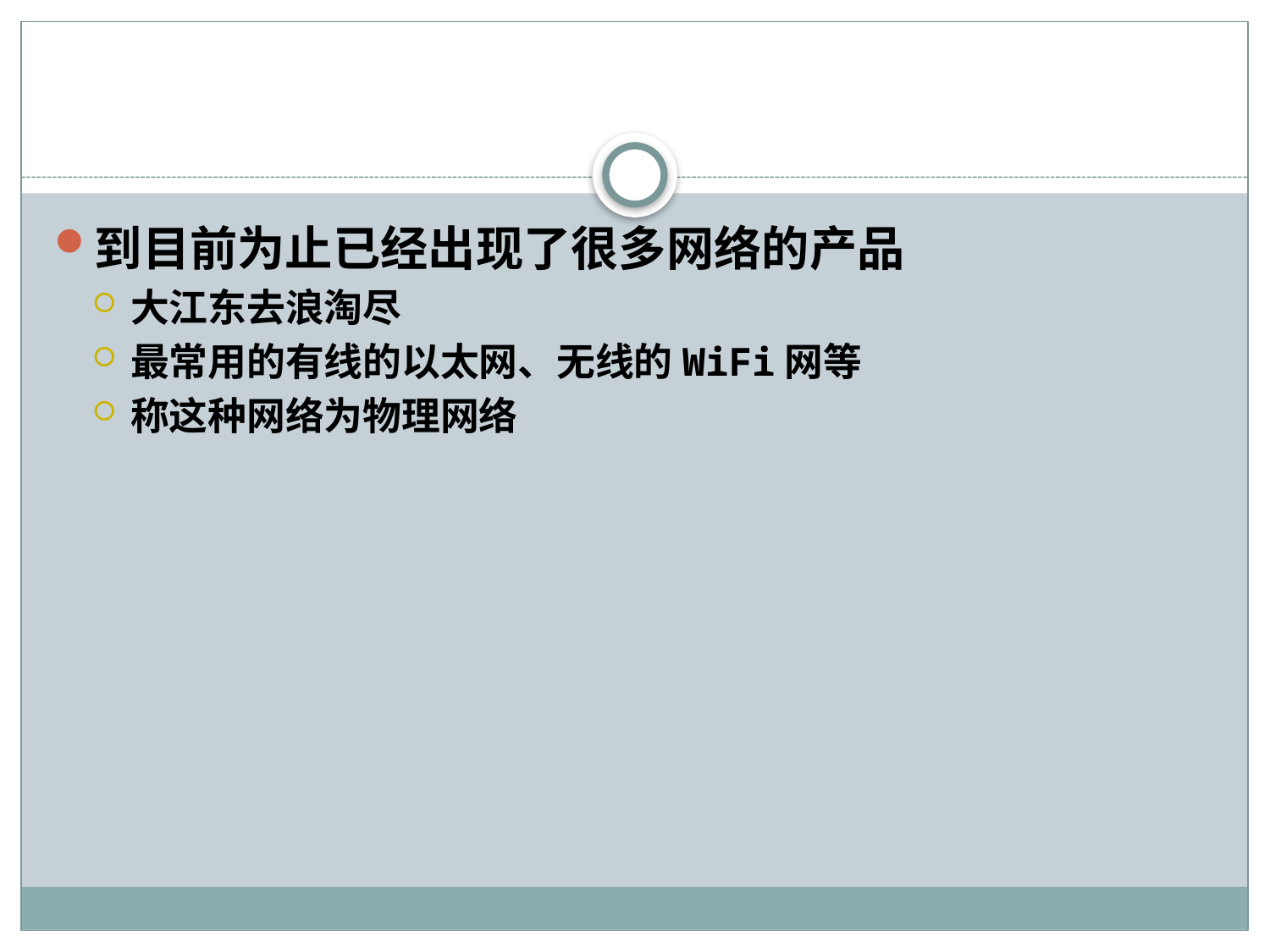

#
到目前为止已经出现了很多网络的产品
大江东去浪淘尽
最常用的有线的以太网、无线的WiFi网等
称这种网络为物理网络